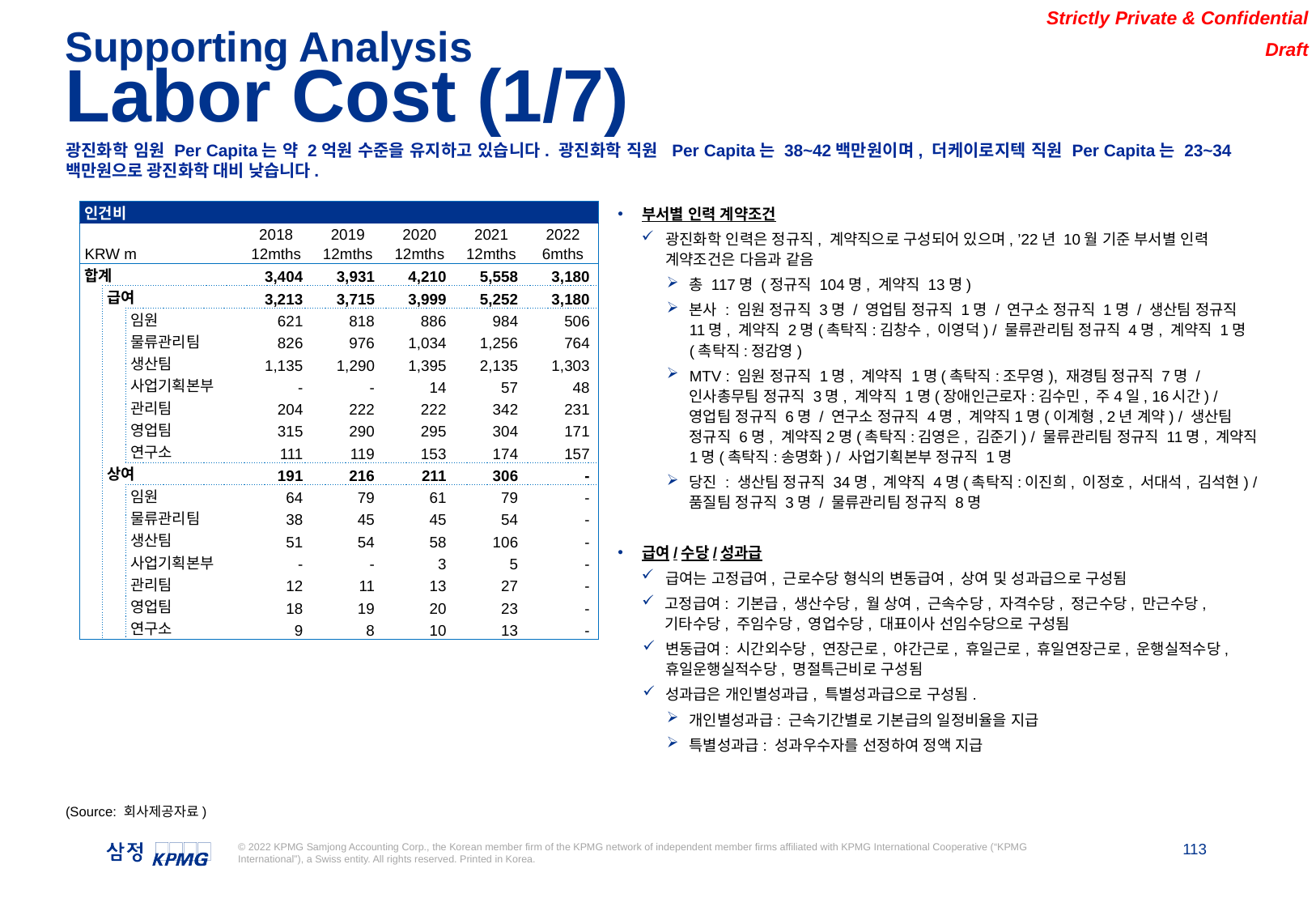

Supporting Analysis
Labor Cost (1/7)
광진화학 임원 Per Capita는 약 2억원 수준을 유지하고 있습니다. 광진화학 직원  Per Capita는 38~42백만원이며, 더케이로지텍 직원 Per Capita는 23~34백만원으로 광진화학 대비 낮습니다.
부서별 인력 계약조건
광진화학 인력은 정규직, 계약직으로 구성되어 있으며, ’22년 10월 기준 부서별 인력 계약조건은 다음과 같음
총 117명 (정규직 104명, 계약직 13명)
본사 : 임원 정규직 3명 / 영업팀 정규직 1명 / 연구소 정규직 1명 / 생산팀 정규직 11명, 계약직 2명(촉탁직:김창수, 이영덕) / 물류관리팀 정규직 4명, 계약직 1명(촉탁직:정감영)
MTV : 임원 정규직 1명, 계약직 1명(촉탁직:조무영), 재경팀 정규직 7명 / 인사총무팀 정규직 3명, 계약직 1명(장애인근로자:김수민, 주4일, 16시간) / 영업팀 정규직 6명 / 연구소 정규직 4명, 계약직1명(이계형, 2년 계약) / 생산팀 정규직 6명, 계약직2명(촉탁직:김영은, 김준기) / 물류관리팀 정규직 11명, 계약직 1명(촉탁직:송명화) / 사업기획본부 정규직 1명
당진 : 생산팀 정규직 34명, 계약직 4명(촉탁직:이진희, 이정호, 서대석, 김석현) / 품질팀 정규직 3명 / 물류관리팀 정규직 8명

급여/수당/성과급
급여는 고정급여, 근로수당 형식의 변동급여, 상여 및 성과급으로 구성됨
고정급여: 기본급, 생산수당, 월 상여, 근속수당, 자격수당, 정근수당, 만근수당, 기타수당, 주임수당, 영업수당, 대표이사 선임수당으로 구성됨
변동급여: 시간외수당, 연장근로, 야간근로, 휴일근로, 휴일연장근로, 운행실적수당, 휴일운행실적수당, 명절특근비로 구성됨
성과급은 개인별성과급, 특별성과급으로 구성됨.
개인별성과급: 근속기간별로 기본급의 일정비율을 지급
특별성과급: 성과우수자를 선정하여 정액 지급
| 인건비 |  |  |  |  |  |  |  |
| --- | --- | --- | --- | --- | --- | --- | --- |
|  |  |  | 2018 | 2019 | 2020 | 2021 | 2022 |
| KRW m |  |  | 12mths | 12mths | 12mths | 12mths | 6mths |
| 합계 |  |  | 3,404 | 3,931 | 4,210 | 5,558 | 3,180 |
|  | 급여 |  | 3,213 | 3,715 | 3,999 | 5,252 | 3,180 |
|  |  | 임원 | 621 | 818 | 886 | 984 | 506 |
|  |  | 물류관리팀 | 826 | 976 | 1,034 | 1,256 | 764 |
|  |  | 생산팀 | 1,135 | 1,290 | 1,395 | 2,135 | 1,303 |
|  |  | 사업기획본부 | - | - | 14 | 57 | 48 |
|  |  | 관리팀 | 204 | 222 | 222 | 342 | 231 |
|  |  | 영업팀 | 315 | 290 | 295 | 304 | 171 |
|  |  | 연구소 | 111 | 119 | 153 | 174 | 157 |
|  | 상여 |  | 191 | 216 | 211 | 306 | - |
|  |  | 임원 | 64 | 79 | 61 | 79 | - |
|  |  | 물류관리팀 | 38 | 45 | 45 | 54 | - |
|  |  | 생산팀 | 51 | 54 | 58 | 106 | - |
|  |  | 사업기획본부 | - | - | 3 | 5 | - |
|  |  | 관리팀 | 12 | 11 | 13 | 27 | - |
|  |  | 영업팀 | 18 | 19 | 20 | 23 | - |
|  |  | 연구소 | 9 | 8 | 10 | 13 | - |
(Source: 회사제공자료)